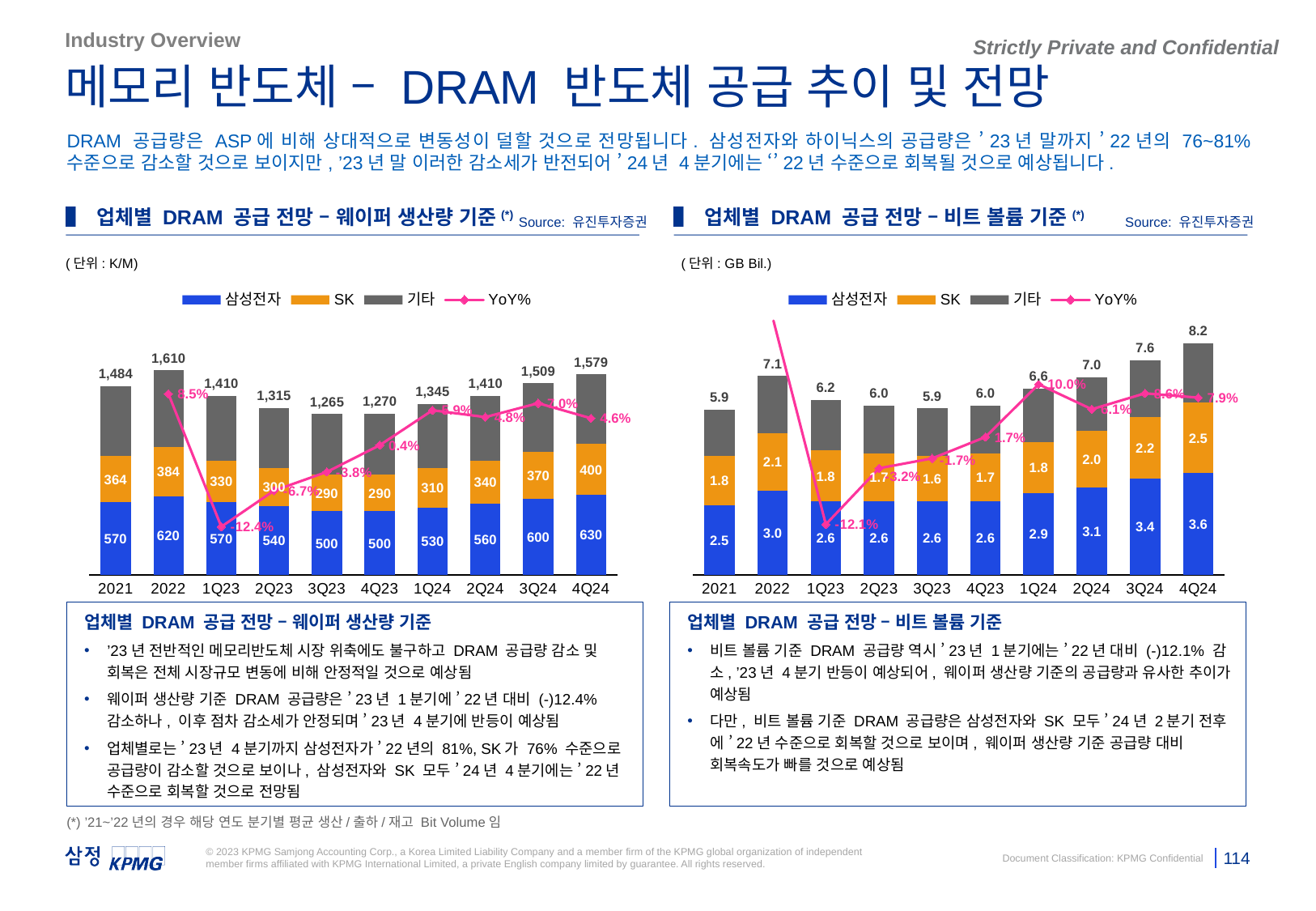

Industry Overview
메모리 반도체 – DRAM 반도체 공급 추이 및 전망
DRAM 공급량은 ASP에 비해 상대적으로 변동성이 덜할 것으로 전망됩니다. 삼성전자와 하이닉스의 공급량은 ’23년 말까지 ’22년의 76~81% 수준으로 감소할 것으로 보이지만, ’23년 말 이러한 감소세가 반전되어 ’24년 4분기에는 ‘’22년 수준으로 회복될 것으로 예상됩니다.
▌ 업체별 DRAM 공급 전망 – 웨이퍼 생산량 기준(*)

▌ 업체별 DRAM 공급 전망 – 비트 볼륨 기준(*)

Source: 유진투자증권
Source: 유진투자증권
(단위: K/M)
(단위: GB Bil.)

### Chart

| Category | 삼성전자 | SK | 기타 | 합계 | YoY% |
|---|---|---|---|---|---|
| 2021 | 570.0 | 364.0 | 550.0 | 1484.0 | None |
| 2022 | 620.0 | 384.0 | 606.0 | 1610.0 | 0.08490566037735858 |
| 1Q23 | 570.0 | 330.0 | 510.0 | 1410.0 | -0.12422360248447206 |
| 2Q23 | 540.0 | 300.0 | 475.0 | 1315.0 | -0.06737588652482274 |
| 3Q23 | 500.0 | 290.0 | 475.0 | 1265.0 | -0.03802281368821292 |
| 4Q23 | 500.0 | 290.0 | 480.0 | 1270.0 | 0.0039525691699604515 |
| 1Q24 | 530.0 | 310.0 | 505.0 | 1345.0 | 0.059055118110236116 |
| 2Q24 | 560.0 | 340.0 | 510.0 | 1410.0 | 0.048327137546468446 |
| 3Q24 | 600.0 | 370.0 | 539.0 | 1509.0 | 0.07021276595744674 |
| 4Q24 | 630.0 | 400.0 | 549.0 | 1579.0 | 0.04638833664678588 |

### Chart

| Category | 삼성전자 | SK | 기타 | 합계 | YoY% |
|---|---|---|---|---|---|
| 2021 | 2.475 | 1.75 | 1.625 | 5.85 | None |
| 2022 | 2.975 | 2.05 | 2.0250000000000004 | 7.050000000000001 | 0.2051282051282053 |
| 1Q23 | 2.6 | 1.8 | 1.8000000000000007 | 6.200000000000001 | -0.12056737588652477 |
| 2Q23 | 2.6 | 1.7 | 1.7000000000000002 | 6.0 | -0.032258064516129226 |
| 3Q23 | 2.6 | 1.6 | 1.7000000000000002 | 5.9 | -0.016666666666666607 |
| 4Q23 | 2.6 | 1.7 | 1.7000000000000002 | 6.0 | 0.016949152542372836 |
| 1Q24 | 2.9 | 1.8 | 1.9000000000000004 | 6.6000000000000005 | 0.10000000000000009 |
| 2Q24 | 3.1 | 2.0 | 1.9000000000000004 | 7.0 | 0.06060606060606055 |
| 3Q24 | 3.4 | 2.2 | 2.0 | 7.6 | 0.08571428571428563 |
| 4Q24 | 3.6 | 2.5 | 2.0999999999999996 | 8.2 | 0.07894736842105265 |
업체별 DRAM 공급 전망 – 웨이퍼 생산량 기준
’23년 전반적인 메모리반도체 시장 위축에도 불구하고 DRAM 공급량 감소 및 회복은 전체 시장규모 변동에 비해 안정적일 것으로 예상됨
웨이퍼 생산량 기준 DRAM 공급량은 ’23년 1분기에 ’22년 대비 (-)12.4% 감소하나, 이후 점차 감소세가 안정되며 ’23년 4분기에 반등이 예상됨
업체별로는 ’23년 4분기까지 삼성전자가 ’22년의 81%, SK가 76% 수준으로 공급량이 감소할 것으로 보이나, 삼성전자와 SK 모두 ’24년 4분기에는 ’22년 수준으로 회복할 것으로 전망됨
업체별 DRAM 공급 전망 – 비트 볼륨 기준
비트 볼륨 기준 DRAM 공급량 역시 ’23년 1분기에는 ’22년 대비 (-)12.1% 감소, ’23년 4분기 반등이 예상되어, 웨이퍼 생산량 기준의 공급량과 유사한 추이가 예상됨
다만, 비트 볼륨 기준 DRAM 공급량은 삼성전자와 SK 모두 ’24년 2분기 전후에 ’22년 수준으로 회복할 것으로 보이며, 웨이퍼 생산량 기준 공급량 대비 회복속도가 빠를 것으로 예상됨
(*) ’21~’22년의 경우 해당 연도 분기별 평균 생산/출하/재고 Bit Volume임